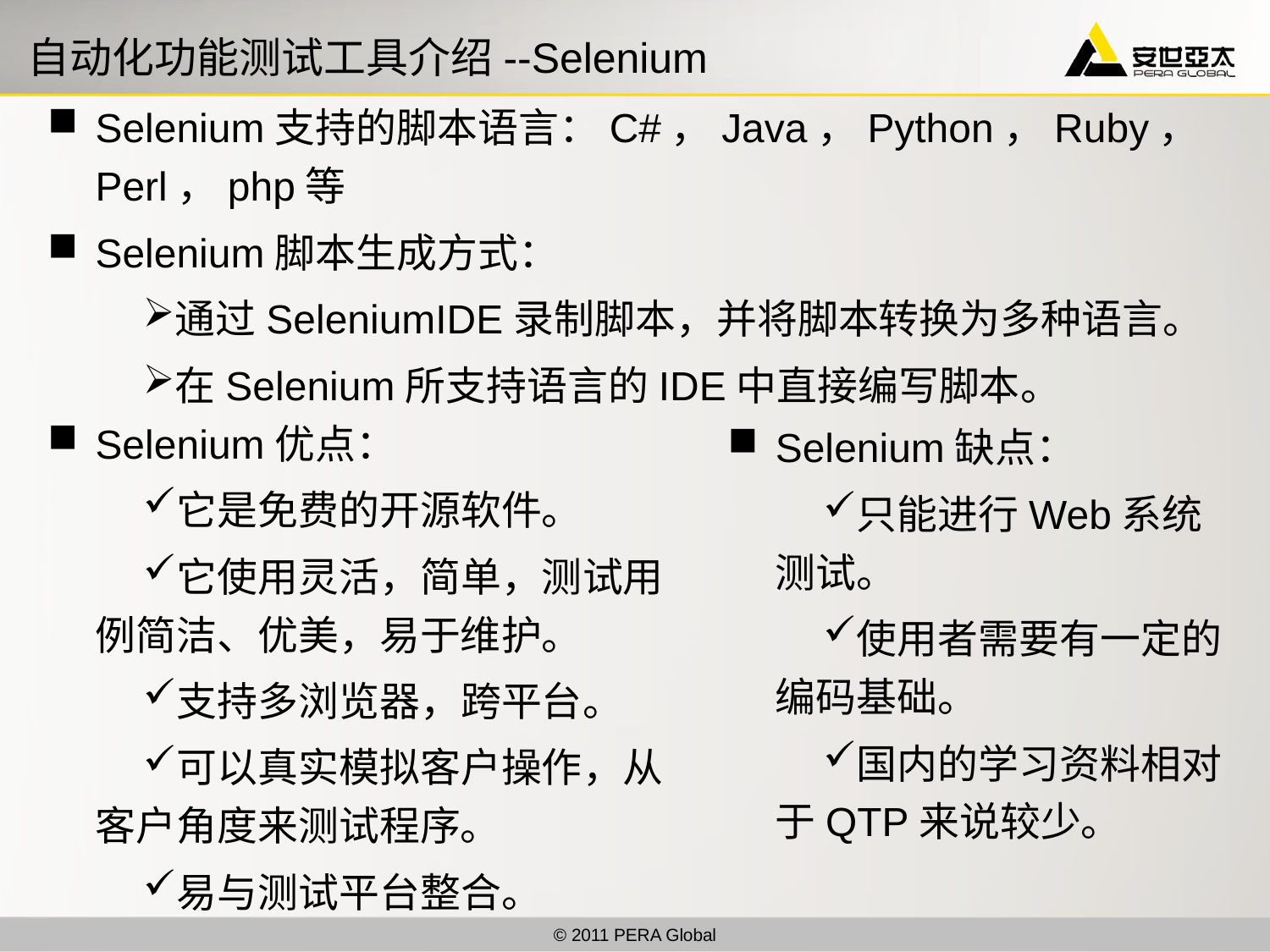

# 自动化功能测试工具介绍--Selenium
Selenium支持的脚本语言：C#，Java，Python，Ruby， Perl，php等
Selenium脚本生成方式：
通过SeleniumIDE录制脚本，并将脚本转换为多种语言。
在Selenium所支持语言的IDE中直接编写脚本。

Selenium优点：
它是免费的开源软件。
它使用灵活，简单，测试用例简洁、优美，易于维护。
支持多浏览器，跨平台。
可以真实模拟客户操作，从客户角度来测试程序。
易与测试平台整合。

Selenium缺点：
只能进行Web系统测试。
使用者需要有一定的编码基础。
国内的学习资料相对于QTP来说较少。